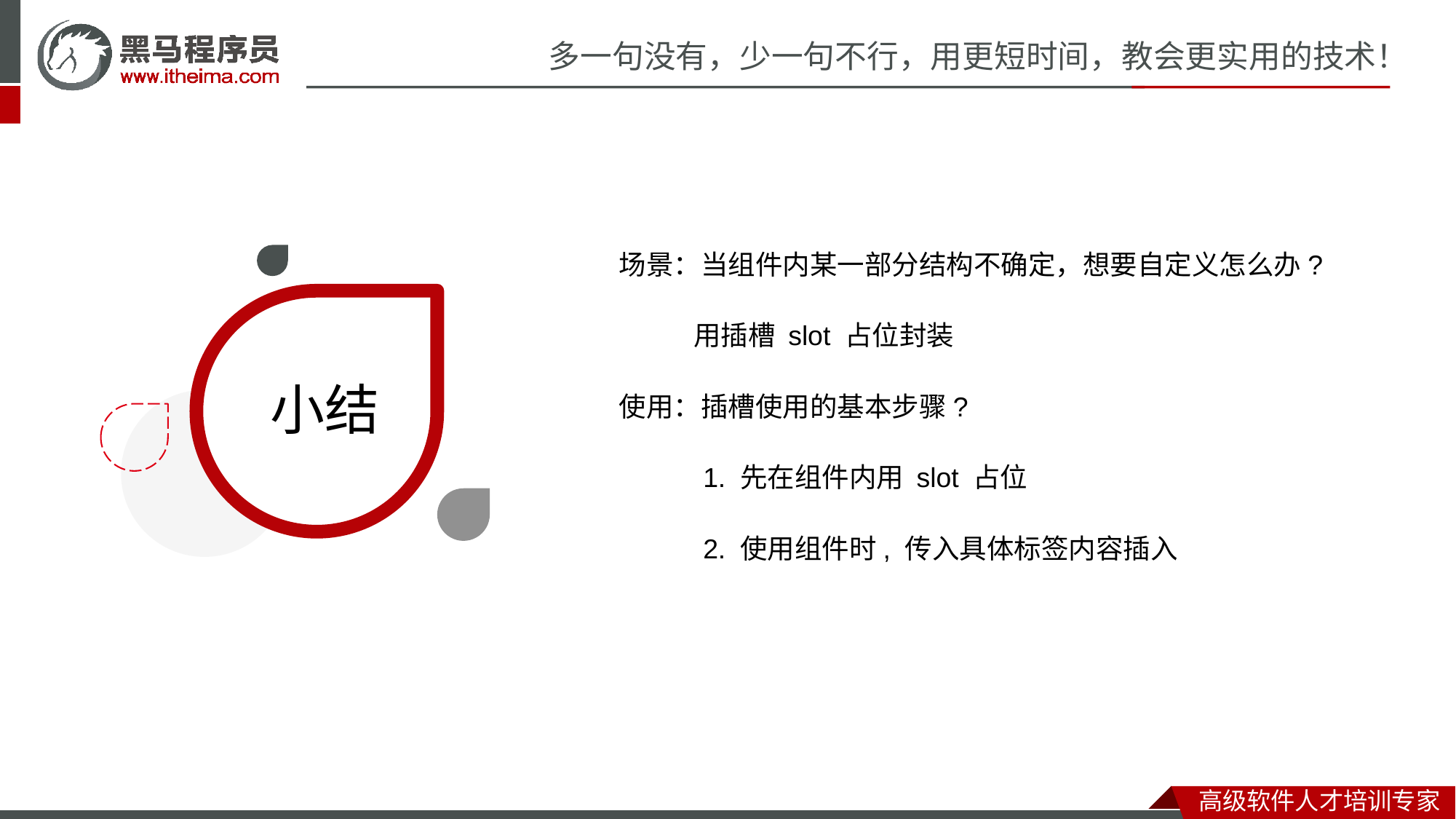

场景：当组件内某一部分结构不确定，想要自定义怎么办?
           用插槽 slot 占位封装
使用：插槽使用的基本步骤?
           1. 先在组件内用 slot 占位
           2. 使用组件时, 传入具体标签内容插入